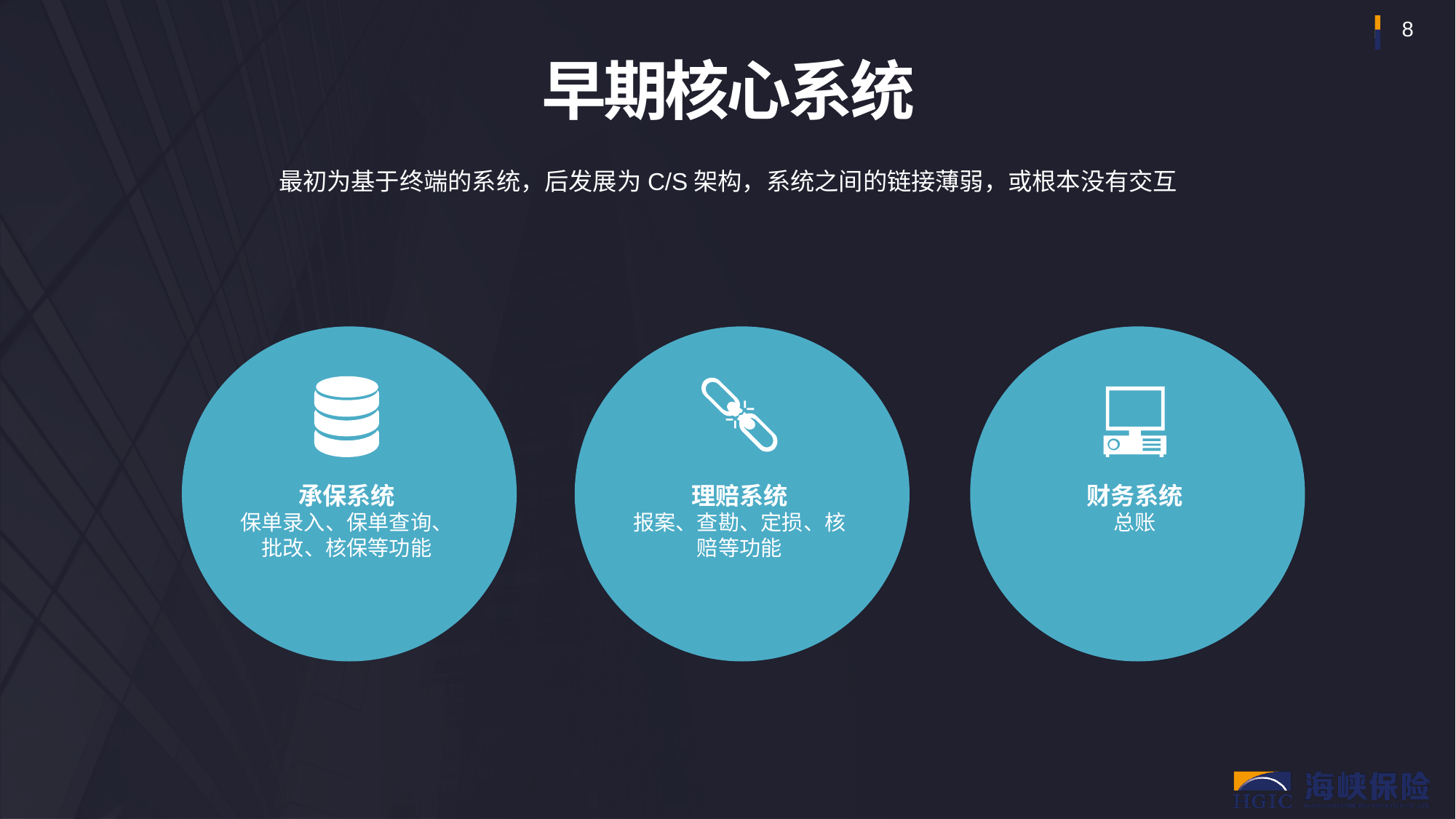

早期核心系统
最初为基于终端的系统，后发展为C/S架构，系统之间的链接薄弱，或根本没有交互

承保系统
保单录入、保单查询、批改、核保等功能
理赔系统
报案、查勘、定损、核赔等功能
财务系统
总账